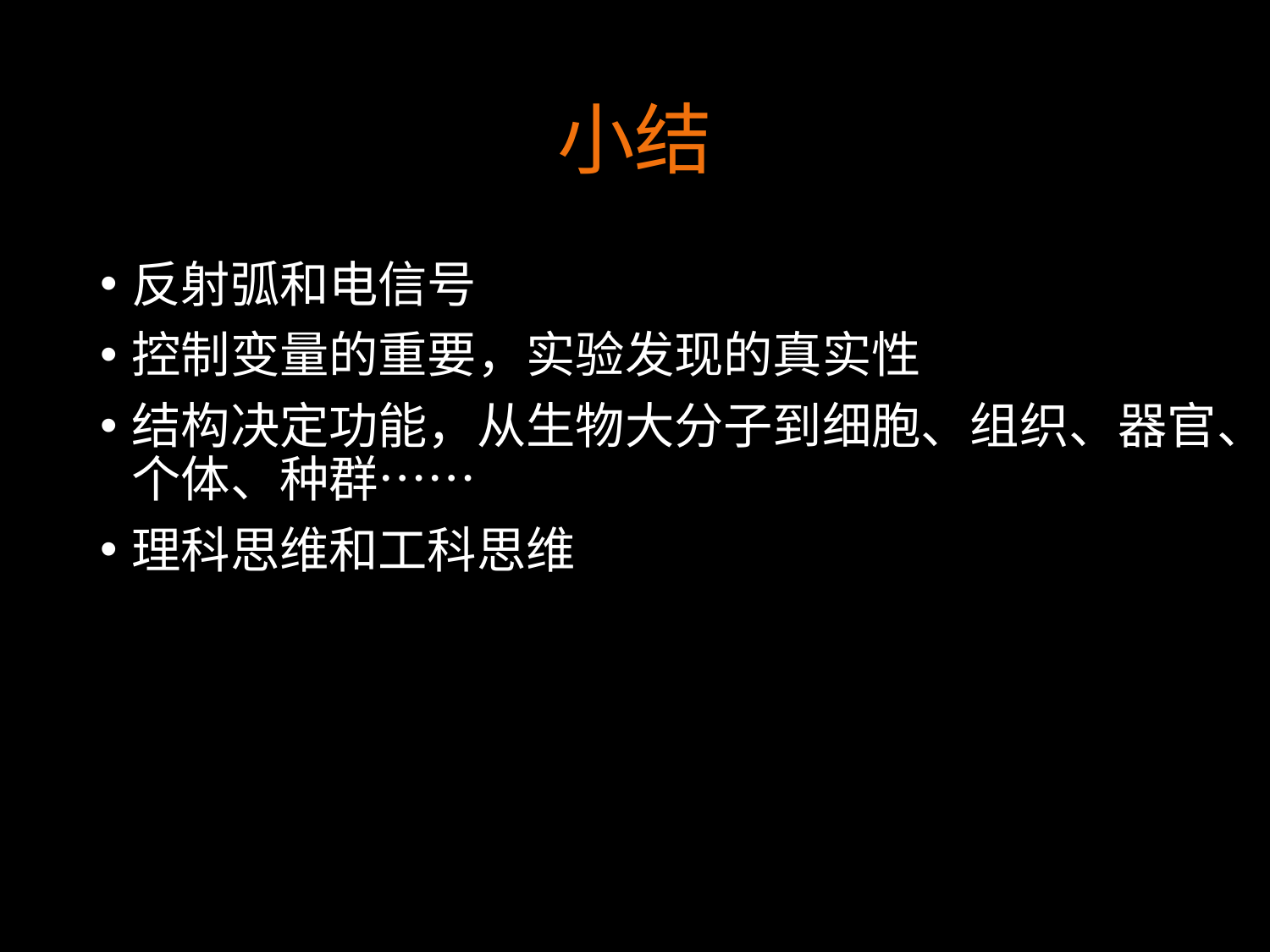

# 小结
反射弧和电信号
控制变量的重要，实验发现的真实性
结构决定功能，从生物大分子到细胞、组织、器官、个体、种群……
理科思维和工科思维